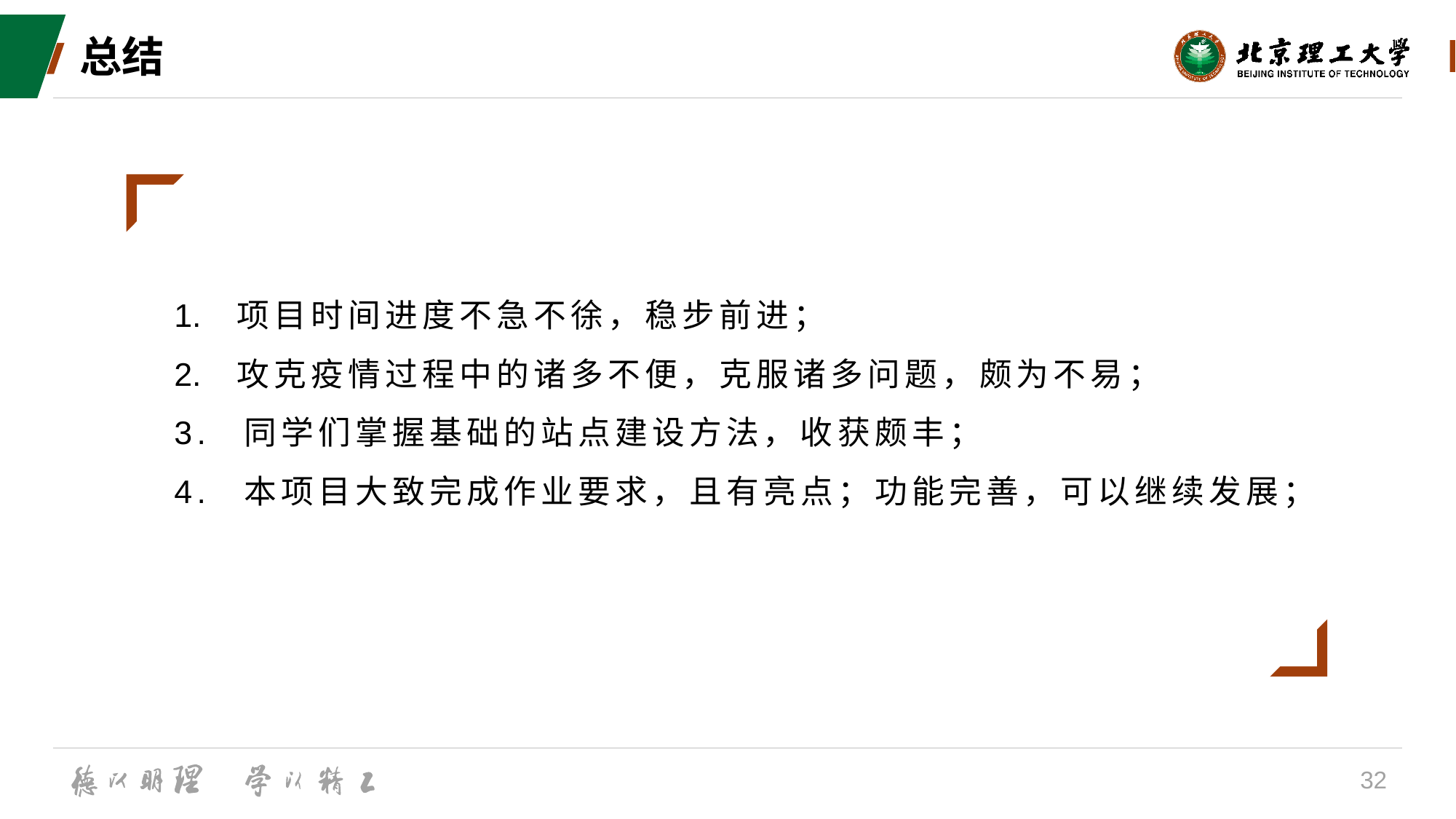

# 总结

项目时间进度不急不徐，稳步前进；
攻克疫情过程中的诸多不便，克服诸多问题，颇为不易；
3.  同学们掌握基础的站点建设方法，收获颇丰；
4.  本项目大致完成作业要求，且有亮点；功能完善，可以继续发展；